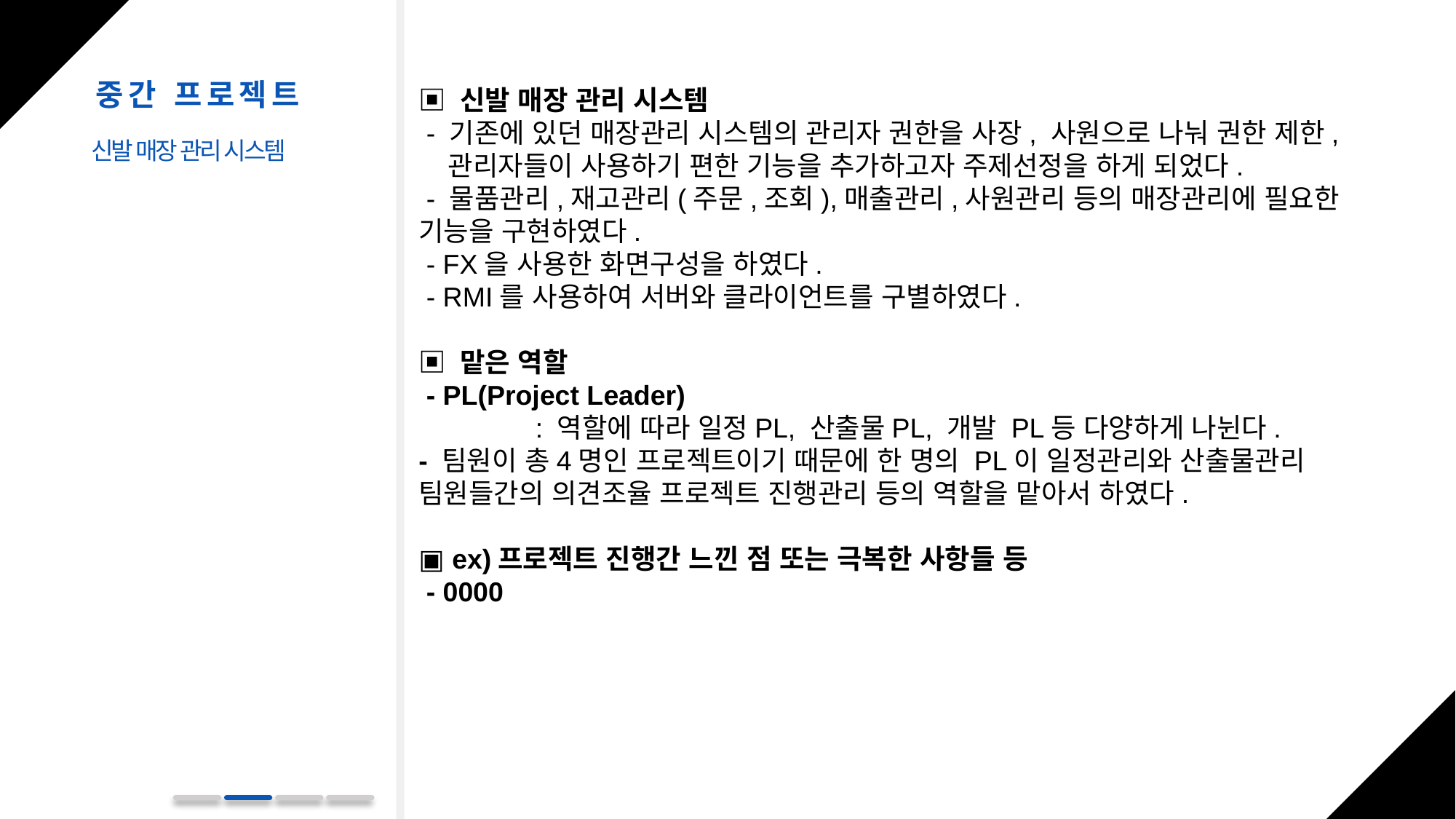

중간 프로젝트
▣ 신발 매장 관리 시스템
 - 기존에 있던 매장관리 시스템의 관리자 권한을 사장, 사원으로 나눠 권한 제한,
   관리자들이 사용하기 편한 기능을 추가하고자 주제선정을 하게 되었다.
 - 물품관리,재고관리(주문,조회),매출관리,사원관리 등의 매장관리에 필요한 기능을 구현하였다.
 - FX을 사용한 화면구성을 하였다.
 - RMI를 사용하여 서버와 클라이언트를 구별하였다.

▣ 맡은 역할
 - PL(Project Leader)
	 : 역할에 따라 일정PL, 산출물PL, 개발 PL등 다양하게 나뉜다.
- 팀원이 총4명인 프로젝트이기 때문에 한 명의 PL이 일정관리와 산출물관리 팀원들간의 의견조율 프로젝트 진행관리 등의 역할을 맡아서 하였다.

▣ ex)프로젝트 진행간 느낀 점 또는 극복한 사항들 등
 - 0000

신발 매장 관리 시스템